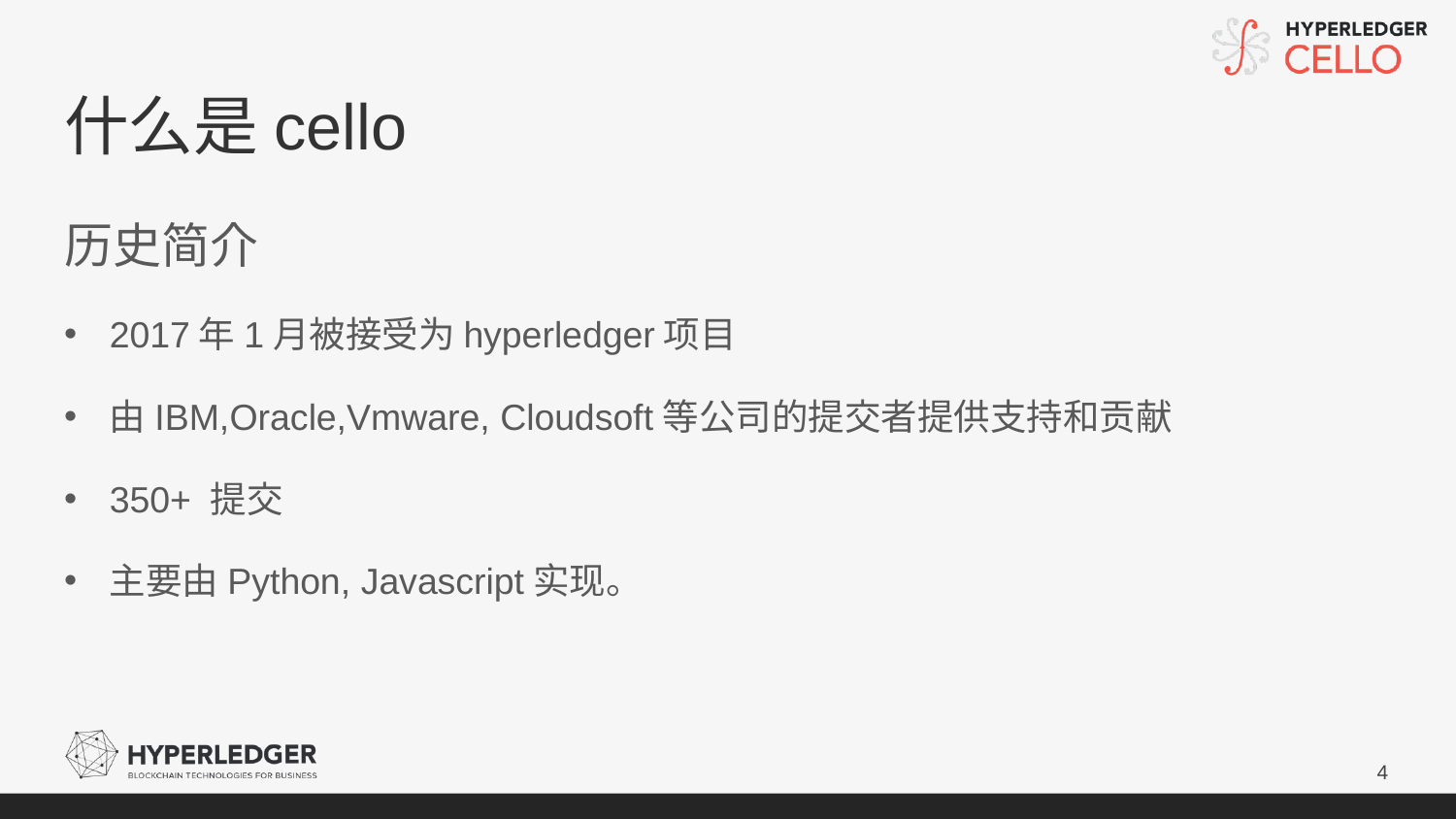

# 什么是cello
历史简介
2017年1月被接受为hyperledger项目
由IBM,Oracle,Vmware, Cloudsoft等公司的提交者提供支持和贡献
350+ 提交
主要由Python, Javascript实现。

4